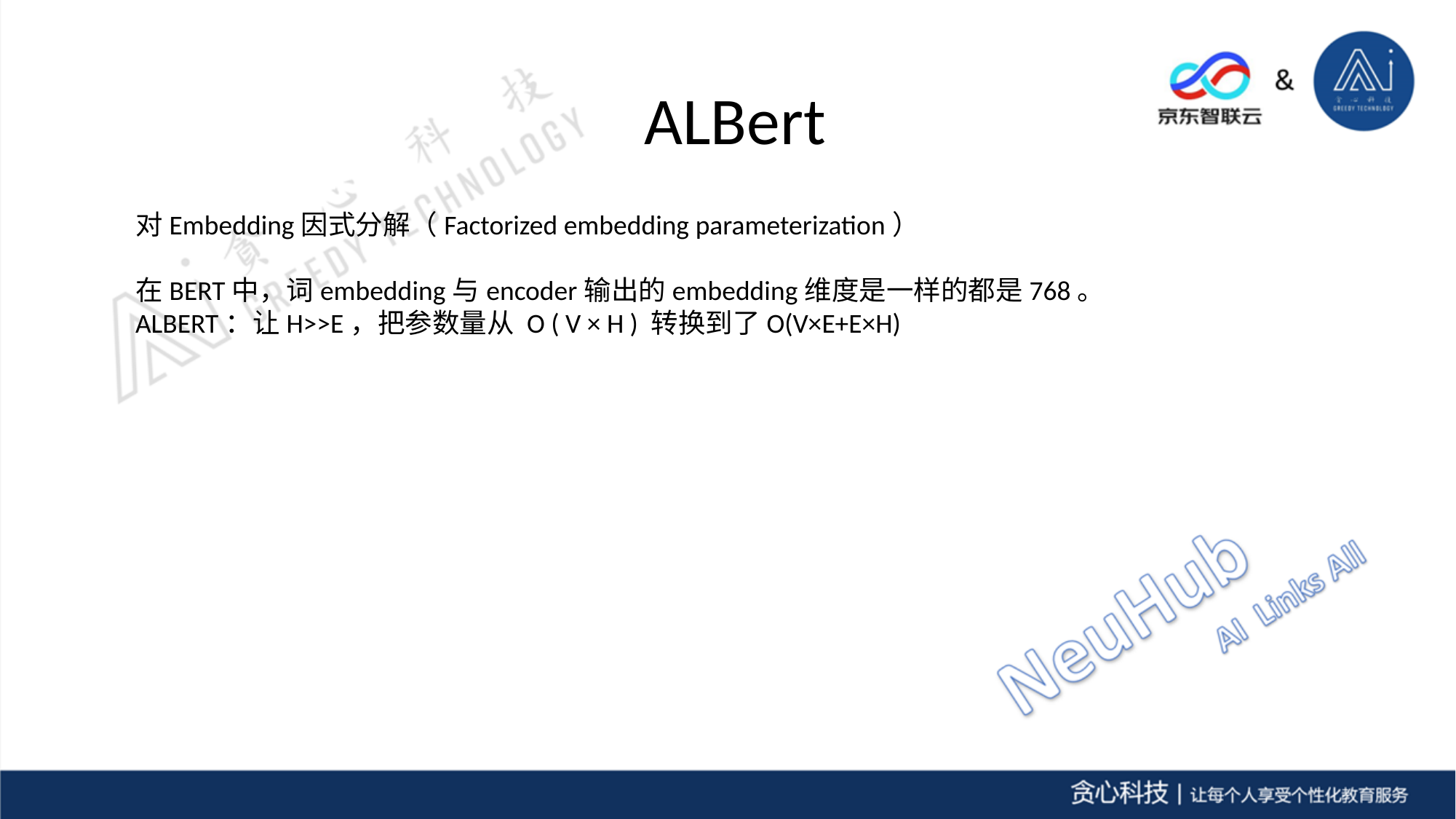

# ALBert
对Embedding因式分解（Factorized embedding parameterization）

在BERT中，词embedding与encoder输出的embedding维度是一样的都是768。
ALBERT：让H>>E，把参数量从 O ( V × H ) 转换到了O(V×E+E×H)

35